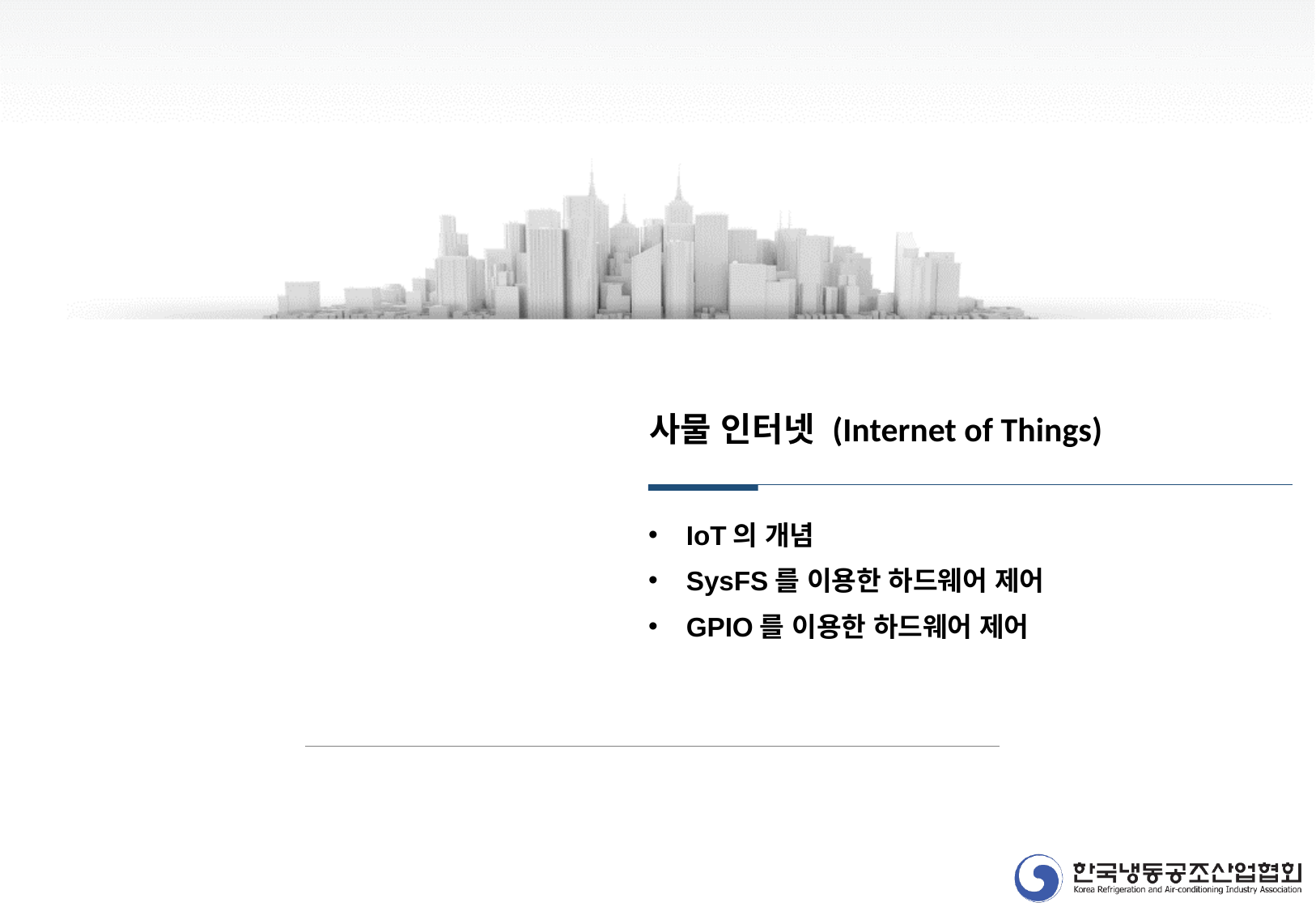

사물 인터넷 (Internet of Things)
IoT의 개념
SysFS를 이용한 하드웨어 제어
GPIO를 이용한 하드웨어 제어